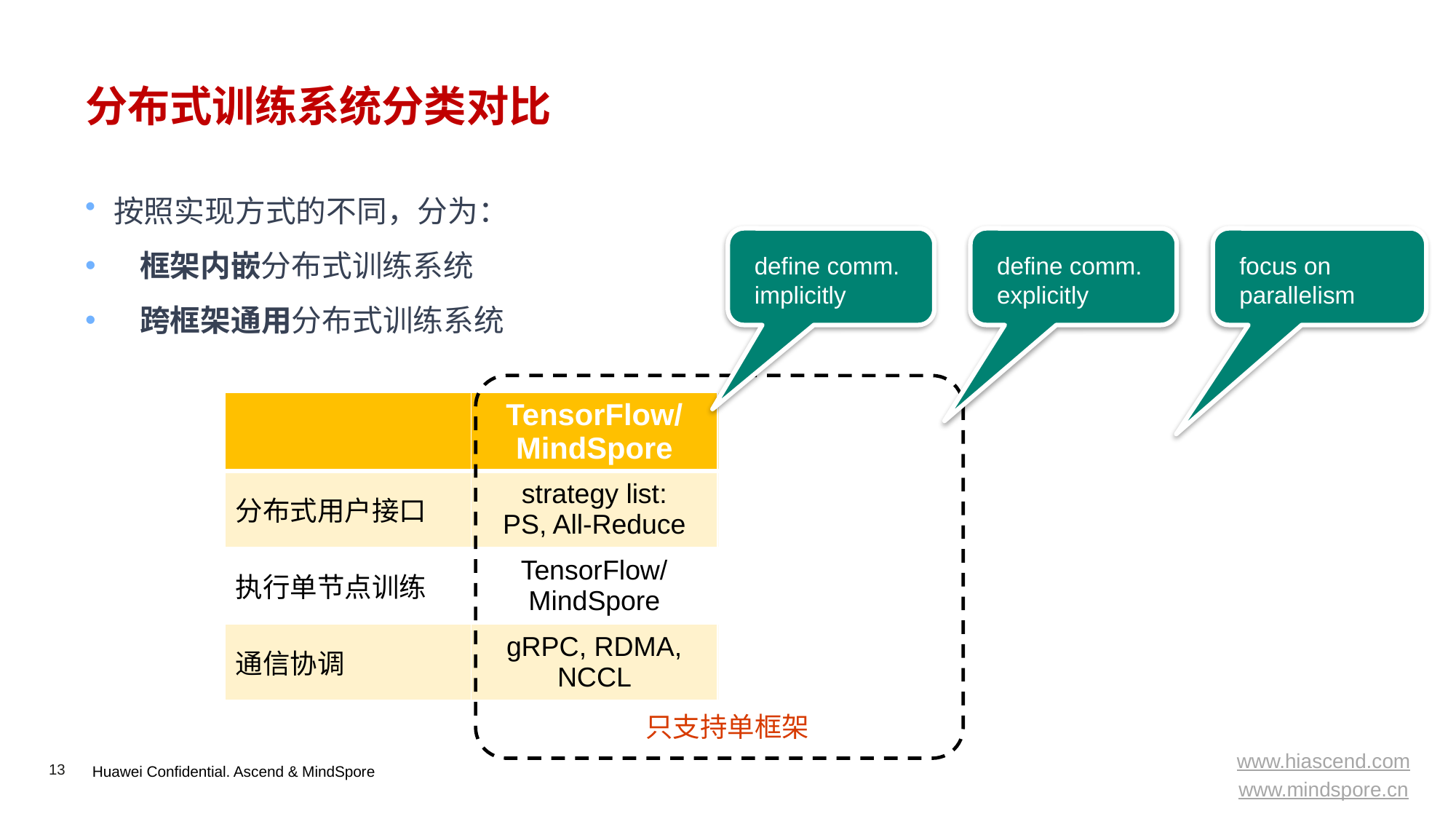

# 分布式训练系统分类对比
按照实现方式的不同，分为：
框架内嵌分布式训练系统
跨框架通用分布式训练系统
define comm. explicitly
focus on parallelism
define comm. implicitly

只支持单框架

支持多种框架

|  | TensorFlow/MindSpore | PyTorch | Horovod/DeepSpeed |
| --- | --- | --- | --- |
| 分布式用户接口 | strategy list: PS, All-Reduce | p2p + collective comm. | Distributed-Optimizer |
| 执行单节点训练 | TensorFlow/MindSpore | PyTorch | N/A |
| 通信协调 | gRPC, RDMA, NCCL | Gloo, MPI, NCCL | Gloo, MPI, NCCL |